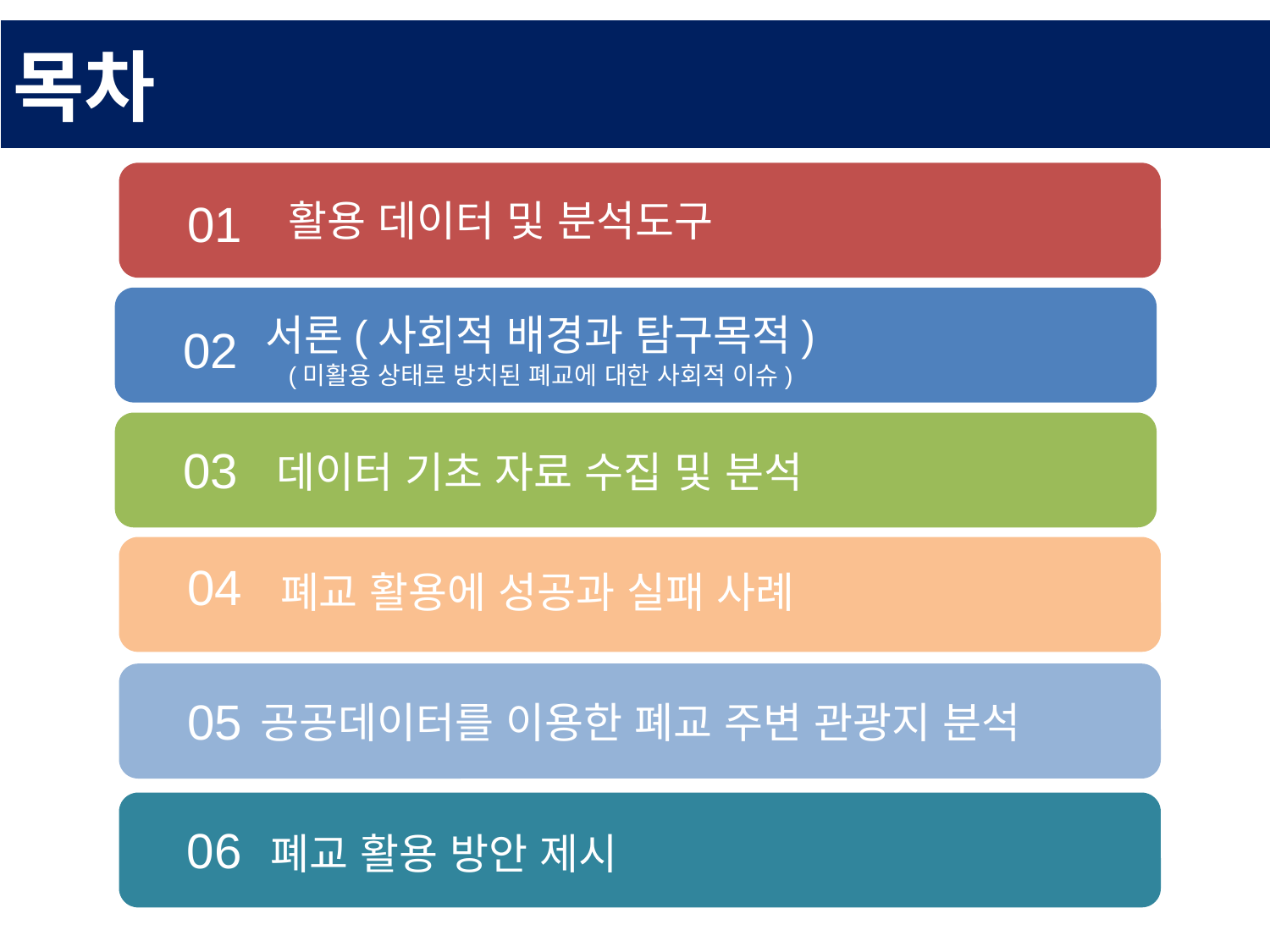

# 목차

01
활용 데이터 및 분석도구

서론(사회적 배경과 탐구목적)
(미활용 상태로 방치된 폐교에 대한 사회적 이슈)
02

03
데이터 기초 자료 수집 및 분석

04
폐교 활용에 성공과 실패 사례

05
공공데이터를 이용한 폐교 주변 관광지 분석

06
폐교 활용 방안 제시